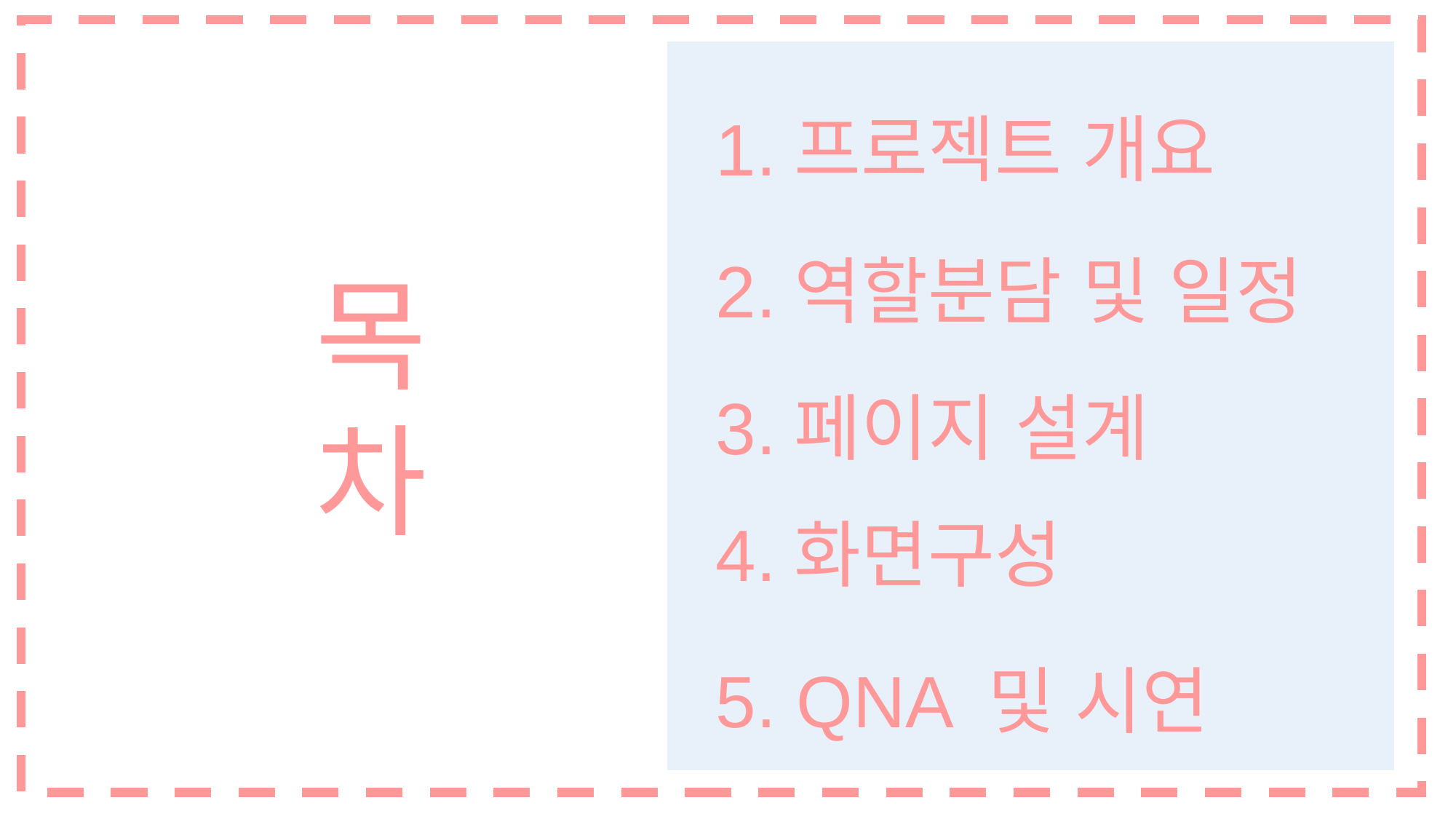

1.프로젝트 개요
2.역할분담 및 일정
목차
3.페이지 설계
4.화면구성
5. QNA 및 시연